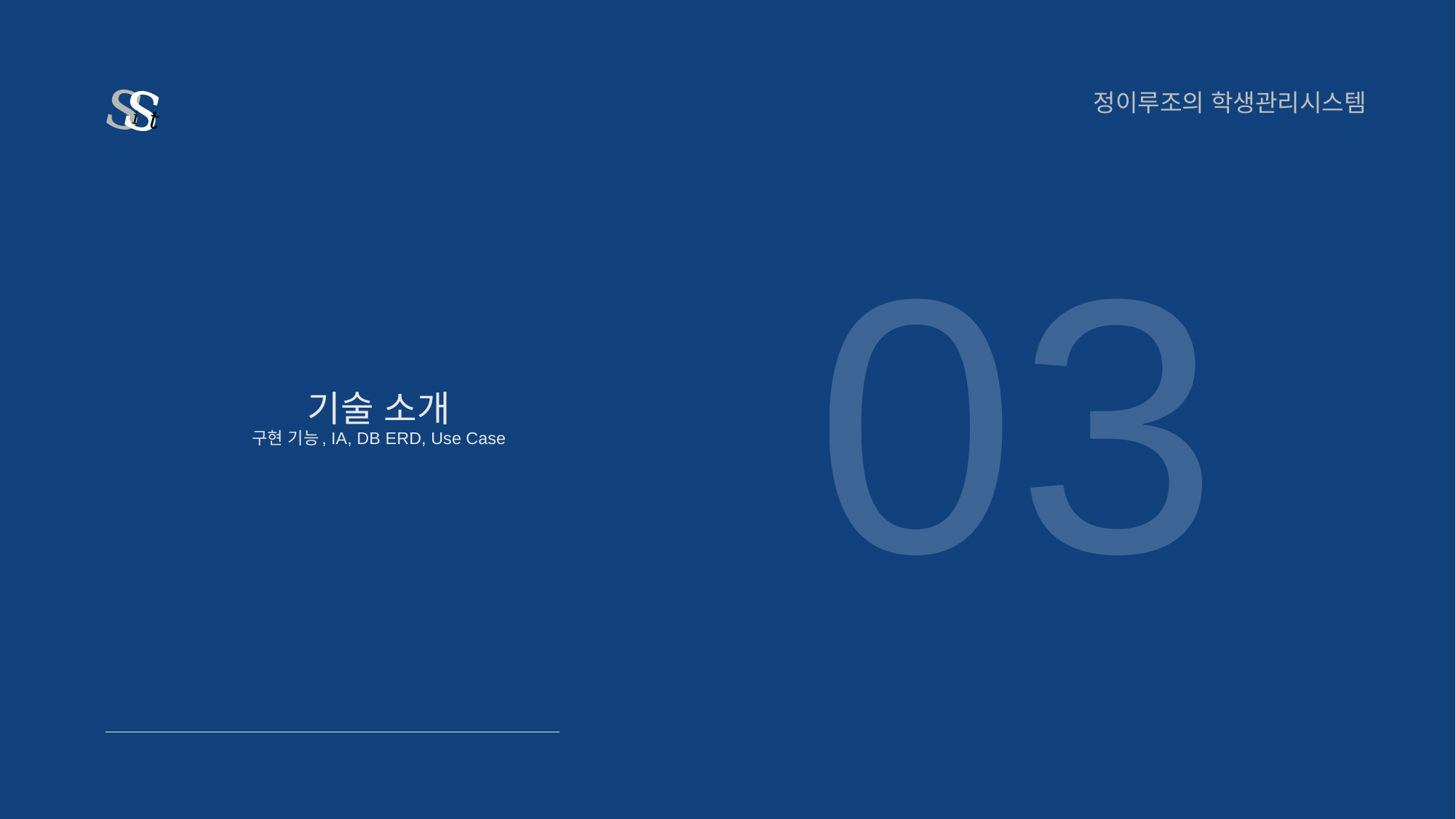

s
s
i
t
정이루조의 학생관리시스템
03
# 기술 소개 구현 기능, IA, DB ERD, Use Case